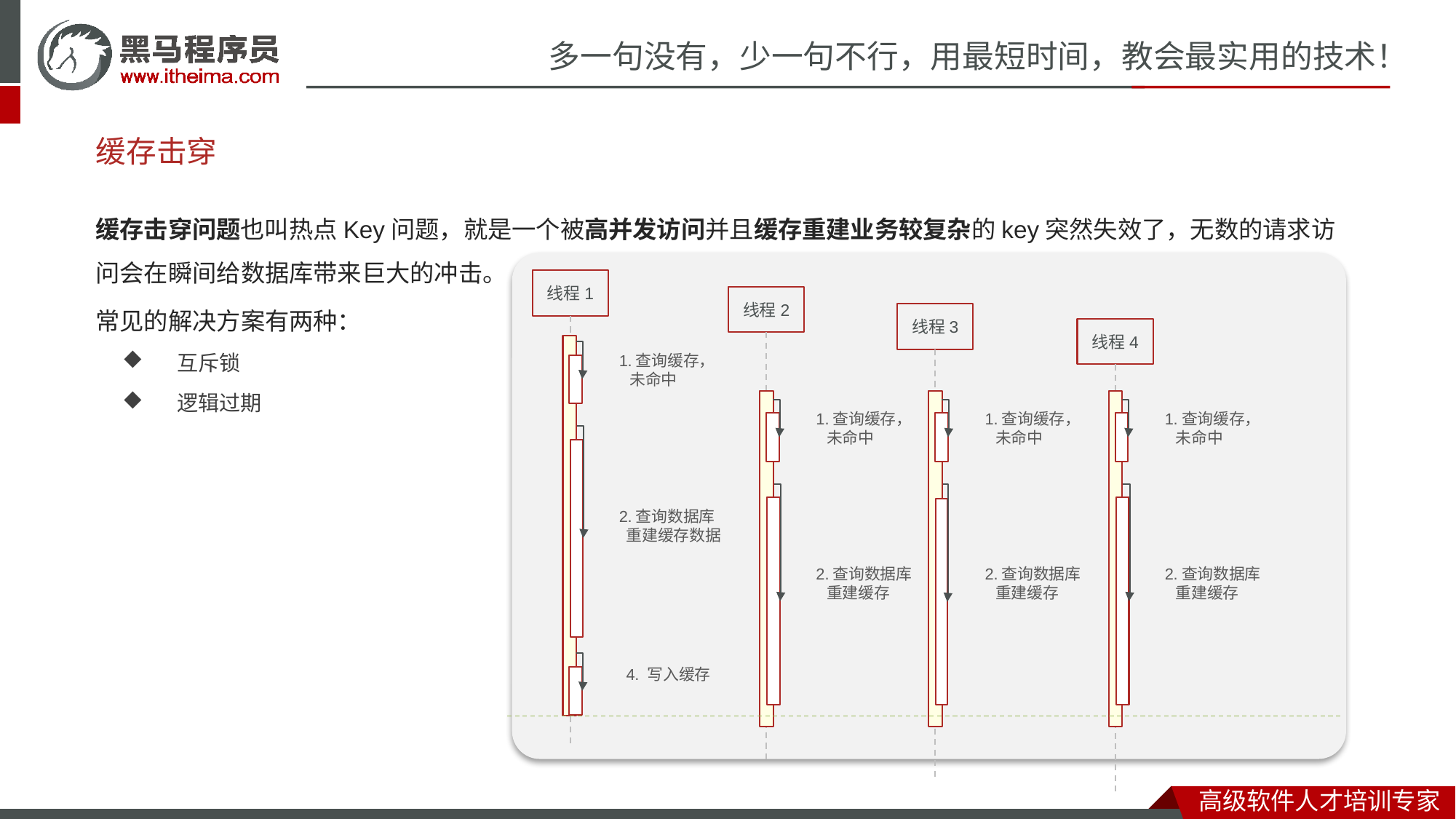

缓存击穿
缓存击穿问题也叫热点Key问题，就是一个被高并发访问并且缓存重建业务较复杂的key突然失效了，无数的请求访问会在瞬间给数据库带来巨大的冲击。
常见的解决方案有两种：

线程1
线程2
线程3
线程4
互斥锁

1.查询缓存，
  未命中

逻辑过期

1.查询缓存，
  未命中
1.查询缓存，
  未命中
1.查询缓存，
  未命中

2.查询数据库
 重建缓存数据
2.查询数据库
  重建缓存
2.查询数据库
  重建缓存
2.查询数据库
  重建缓存
4. 写入缓存